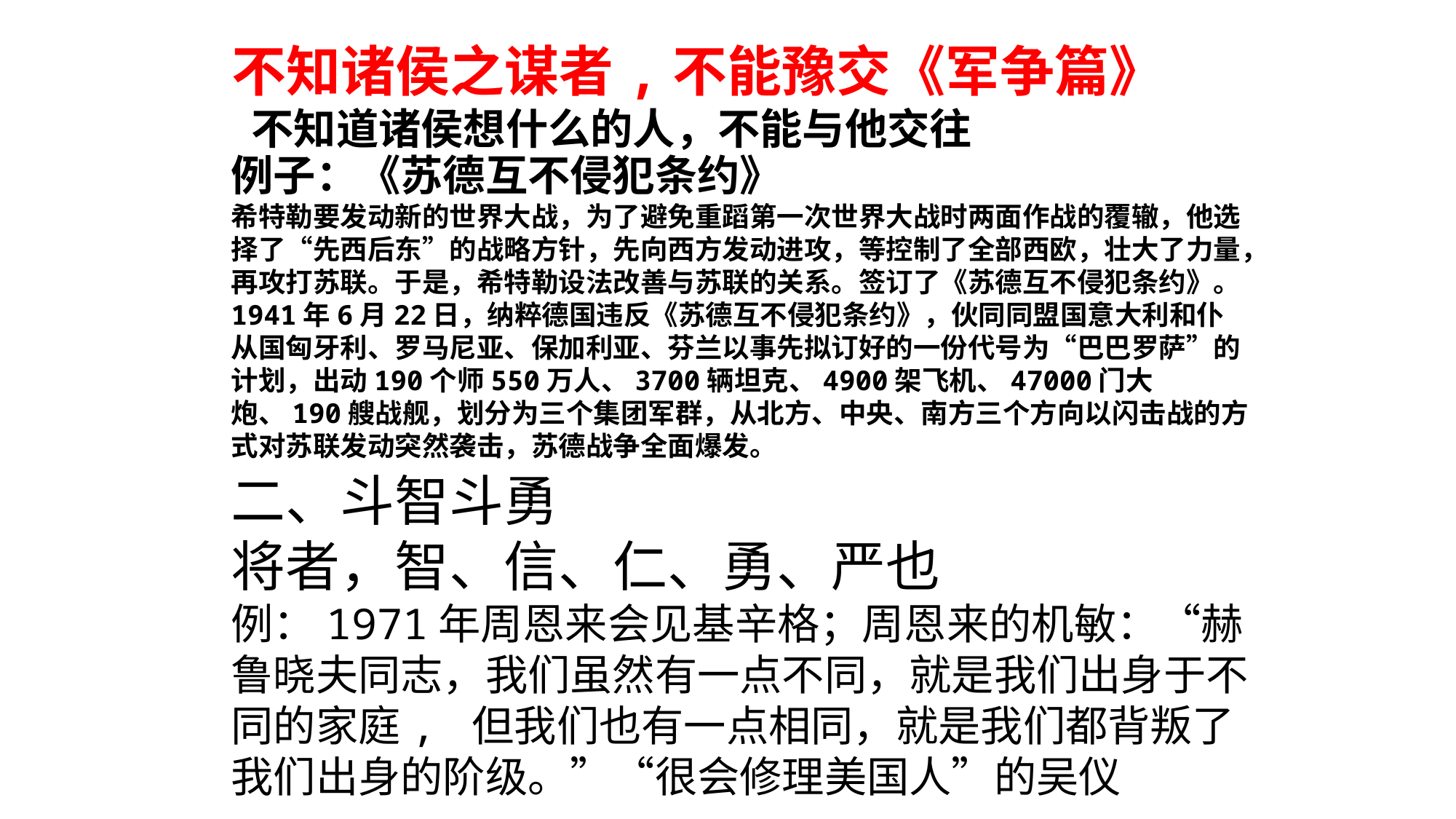

不知诸侯之谋者,不能豫交《军争篇》
 不知道诸侯想什么的人，不能与他交往
例子：《苏德互不侵犯条约》
希特勒要发动新的世界大战，为了避免重蹈第一次世界大战时两面作战的覆辙，他选择了“先西后东”的战略方针，先向西方发动进攻，等控制了全部西欧，壮大了力量，再攻打苏联。于是，希特勒设法改善与苏联的关系。签订了《苏德互不侵犯条约》。1941年6月22日，纳粹德国违反《苏德互不侵犯条约》，伙同同盟国意大利和仆从国匈牙利、罗马尼亚、保加利亚、芬兰以事先拟订好的一份代号为“巴巴罗萨”的计划，出动190个师550万人、3700辆坦克、4900架飞机、47000门大炮、190艘战舰，划分为三个集团军群，从北方、中央、南方三个方向以闪击战的方式对苏联发动突然袭击，苏德战争全面爆发。
二、斗智斗勇
将者，智、信、仁、勇、严也
例：1971年周恩来会见基辛格；周恩来的机敏：“赫鲁晓夫同志，我们虽然有一点不同，就是我们出身于不同的家庭, 但我们也有一点相同，就是我们都背叛了我们出身的阶级。”“很会修理美国人”的吴仪